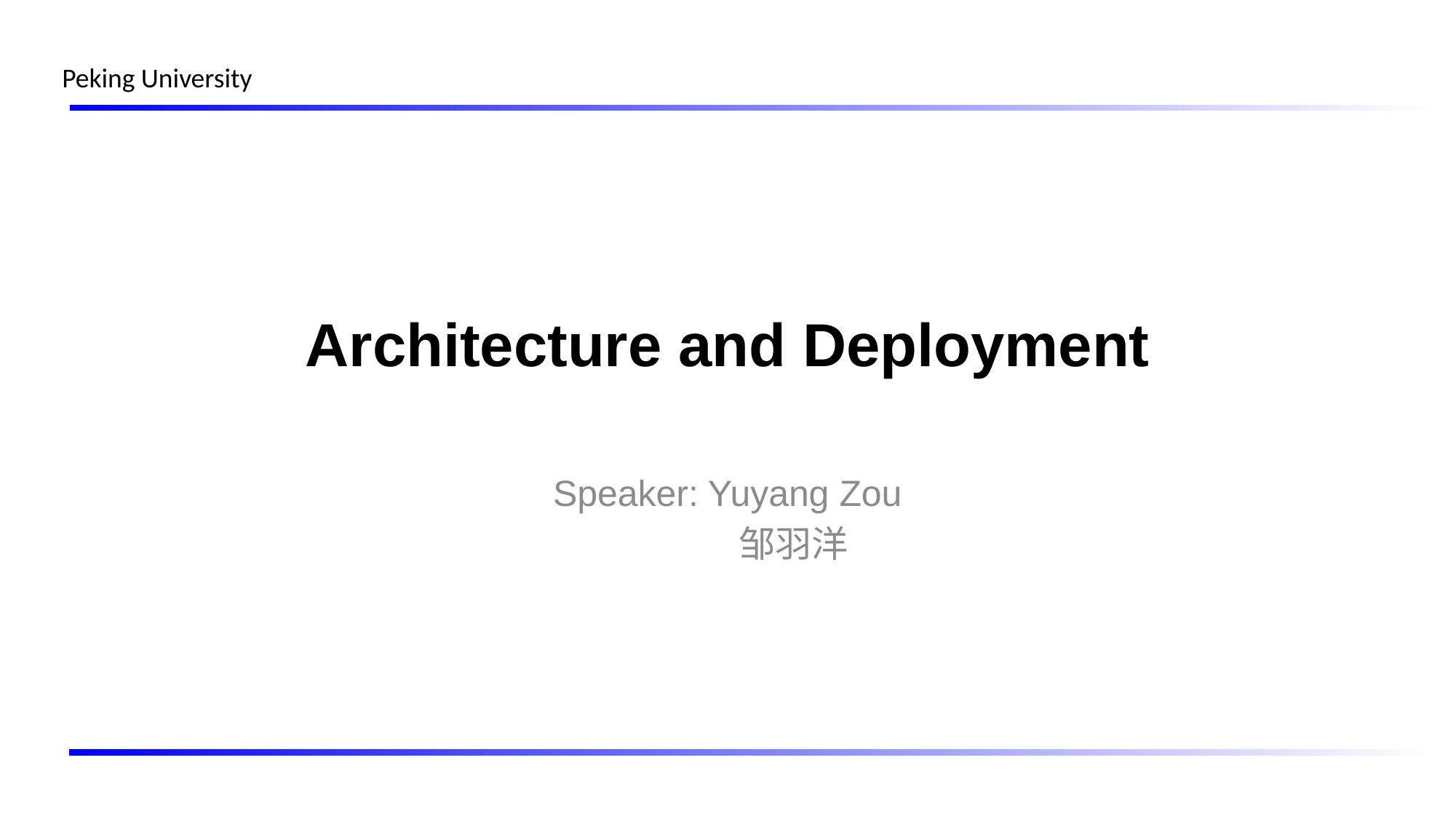

# Architecture and Deployment
Speaker: Yuyang Zou
               邹羽洋